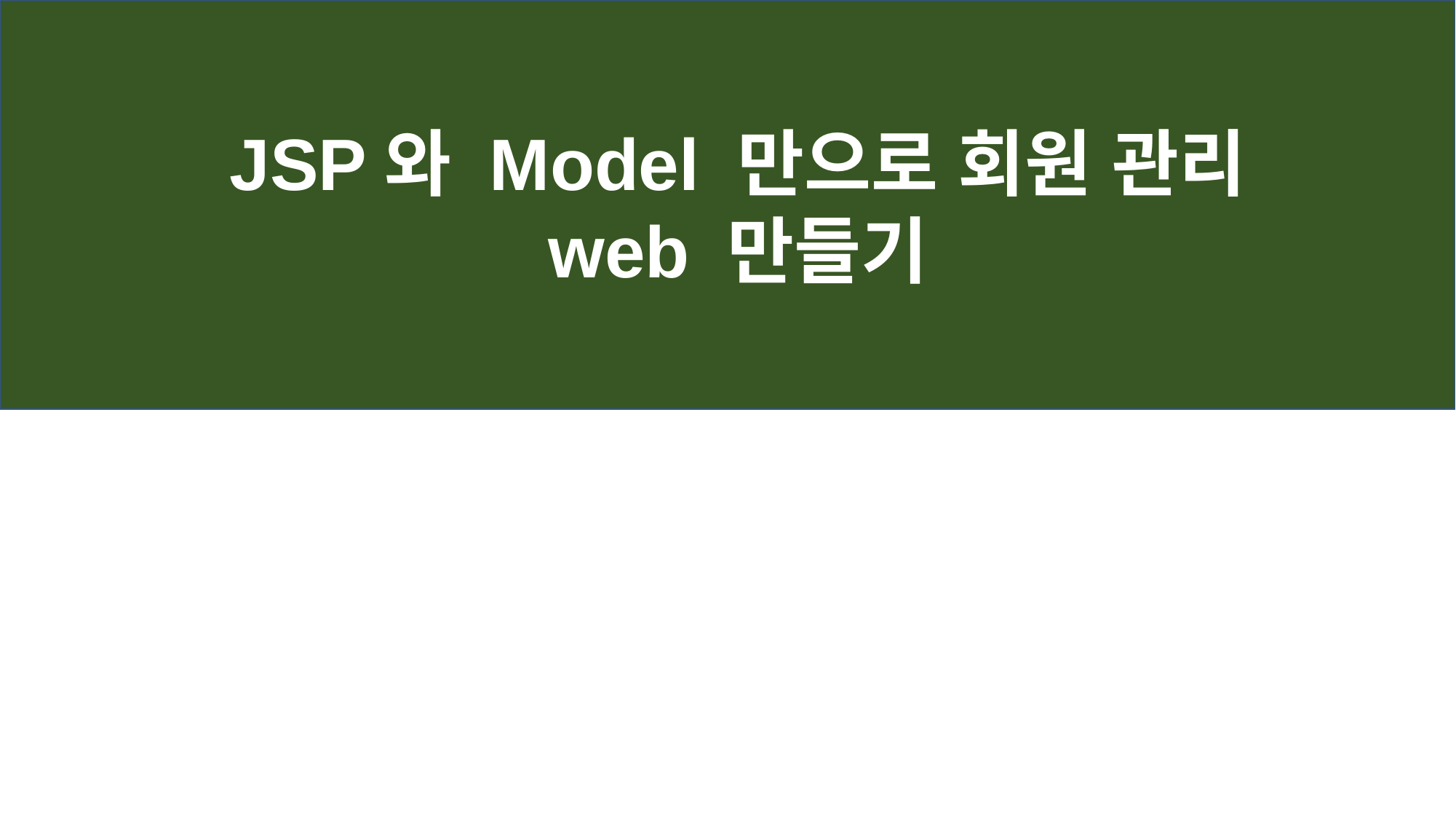

JSP와 Model 만으로 회원 관리
web 만들기